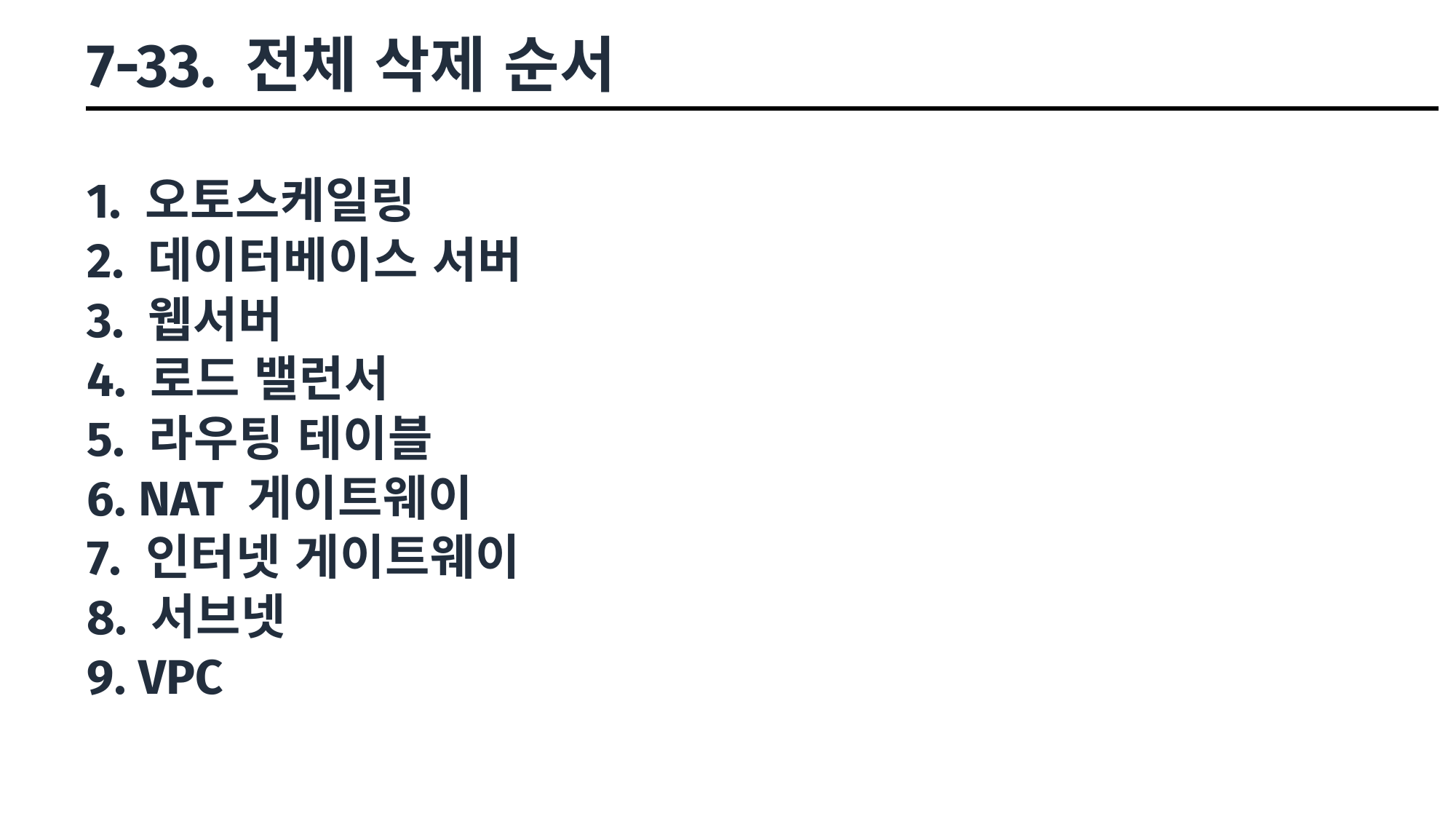

# 7-33. 전체 삭제 순서
1. 오토스케일링
2. 데이터베이스 서버
3. 웹서버
4. 로드 밸런서
5. 라우팅 테이블
6. NAT 게이트웨이
7. 인터넷 게이트웨이
8. 서브넷
9. VPC
© Stephane Maarek